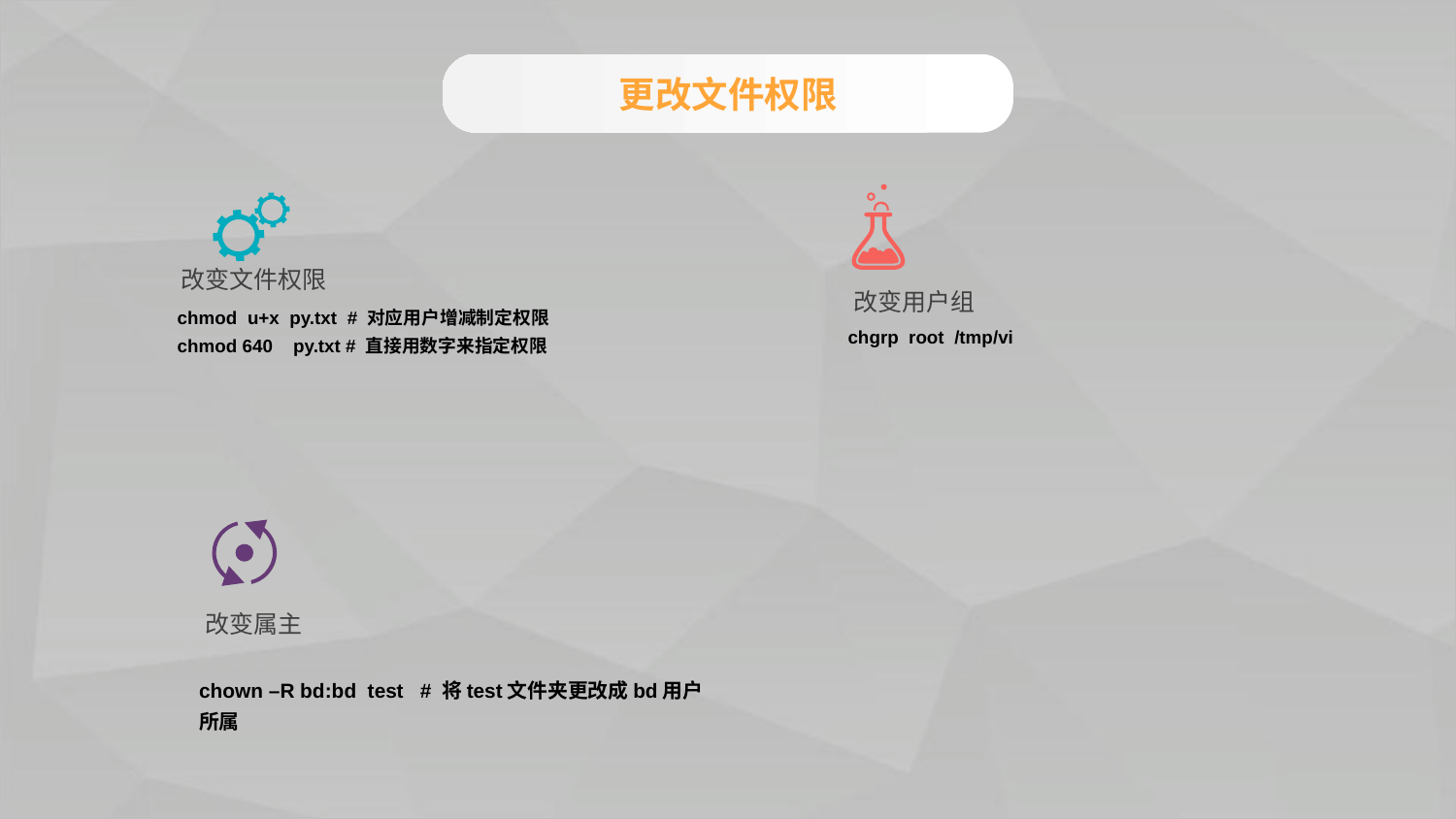

更改文件权限

改变用户组
chgrp  root  /tmp/vi

改变文件权限
chmod  u+x  py.txt  # 对应用户增减制定权限
chmod 640    py.txt # 直接用数字来指定权限

改变属主
chown –R bd:bd  test   # 将test文件夹更改成bd用户所属